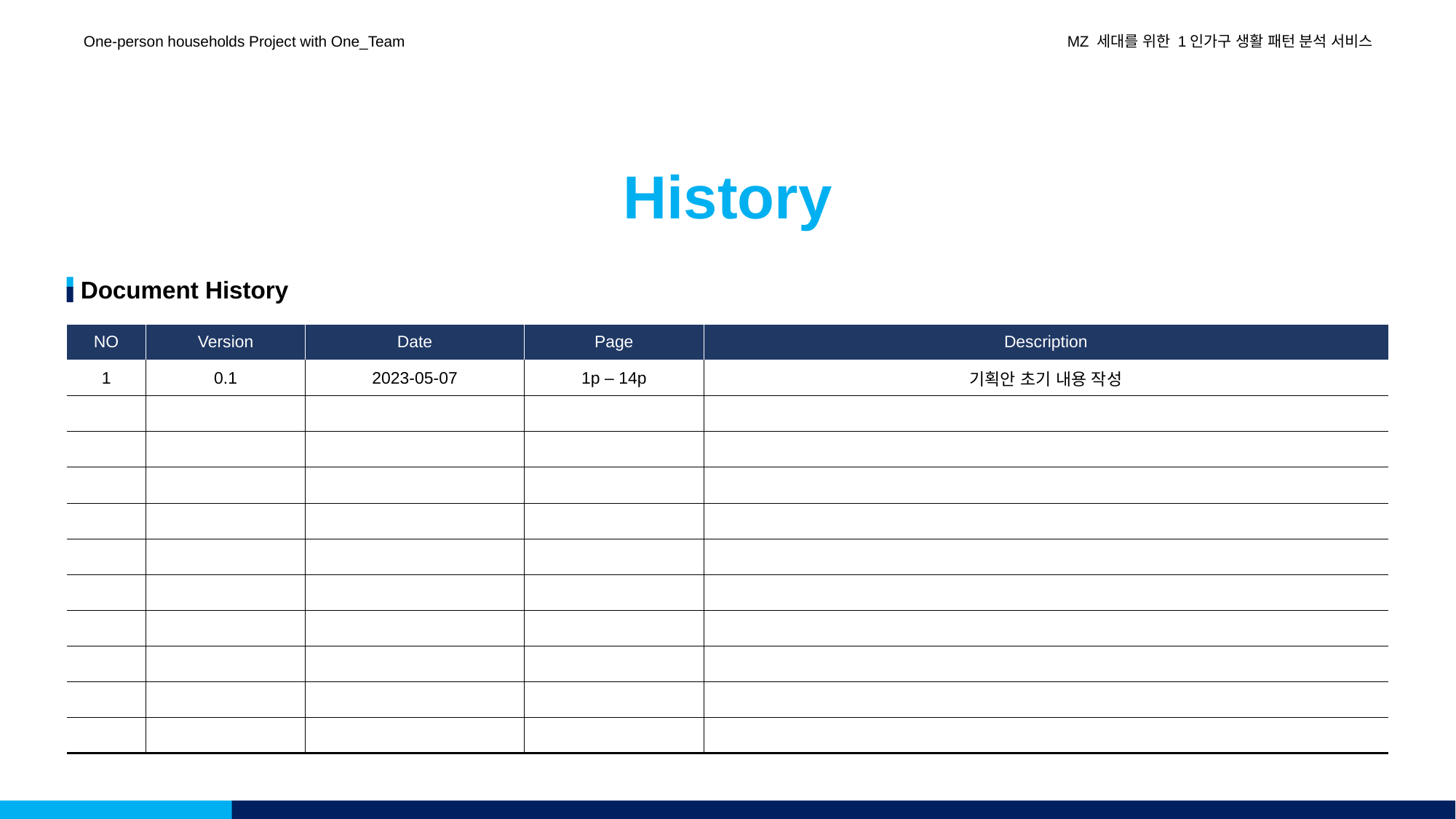

One-person households Project with One_Team
MZ 세대를 위한 1인가구 생활 패턴 분석 서비스
History
Document History

| NO | Version | Date | Page | Description |
| --- | --- | --- | --- | --- |
| 1 | 0.1 | 2023-05-07 | 1p – 14p | 기획안 초기 내용 작성 |
|  |  |  |  |  |
|  |  |  |  |  |
|  |  |  |  |  |
|  |  |  |  |  |
|  |  |  |  |  |
|  |  |  |  |  |
|  |  |  |  |  |
|  |  |  |  |  |
|  |  |  |  |  |
|  |  |  |  |  |